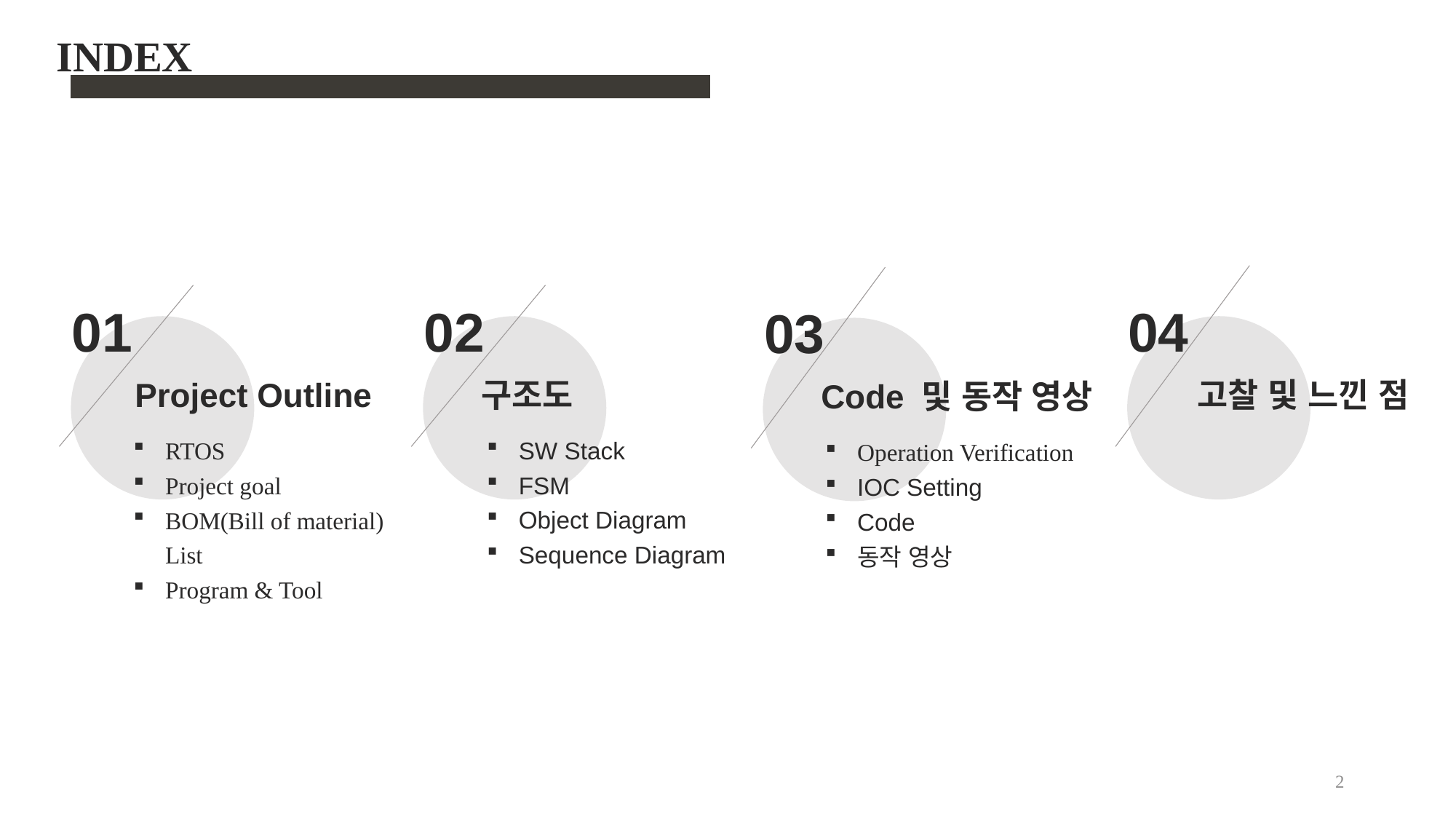

INDEX
01
02
04
03

Project Outline
구조도
고찰 및 느낀 점
Code 및 동작 영상
RTOS
Project goal
BOM(Bill of material) List
Program & Tool
SW Stack
FSM
Object Diagram
Sequence Diagram
Operation Verification
IOC Setting
Code
동작 영상

2